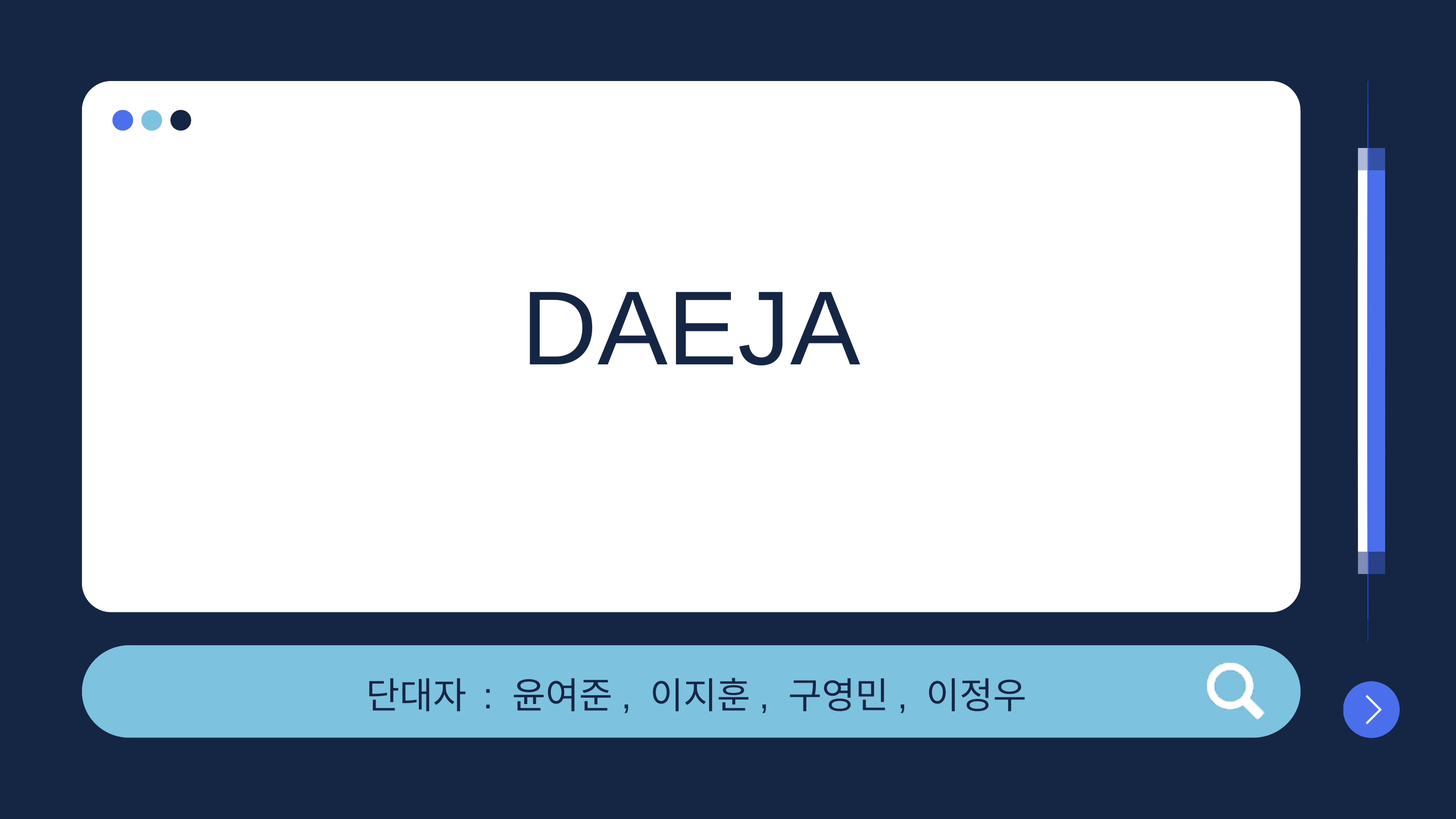

DAEJA

단대자 : 윤여준, 이지훈, 구영민, 이정우